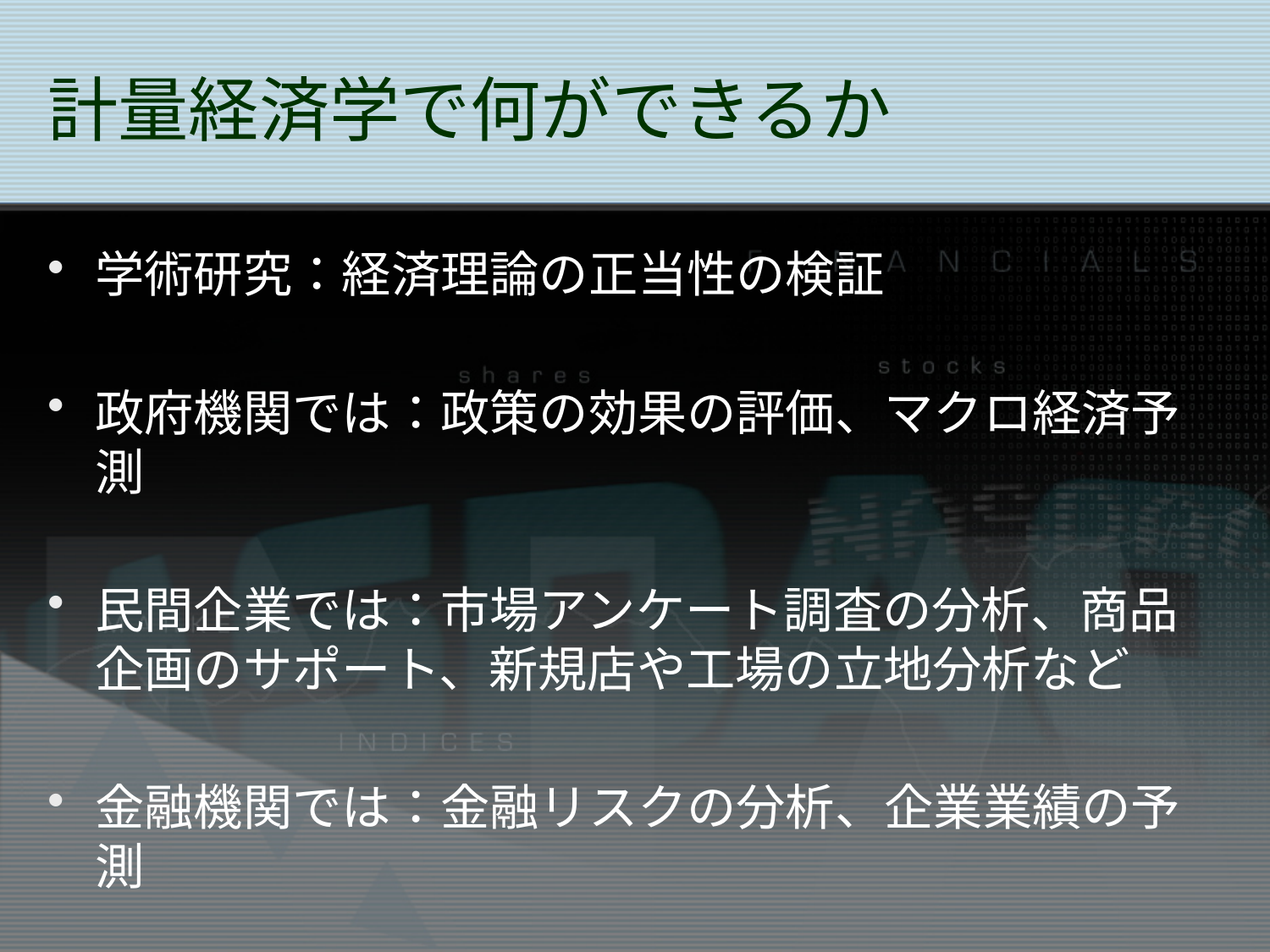

# 計量経済学で何ができるか
学術研究：経済理論の正当性の検証

政府機関では：政策の効果の評価、マクロ経済予測

民間企業では：市場アンケート調査の分析、商品企画のサポート、新規店や工場の立地分析など

金融機関では：金融リスクの分析、企業業績の予測